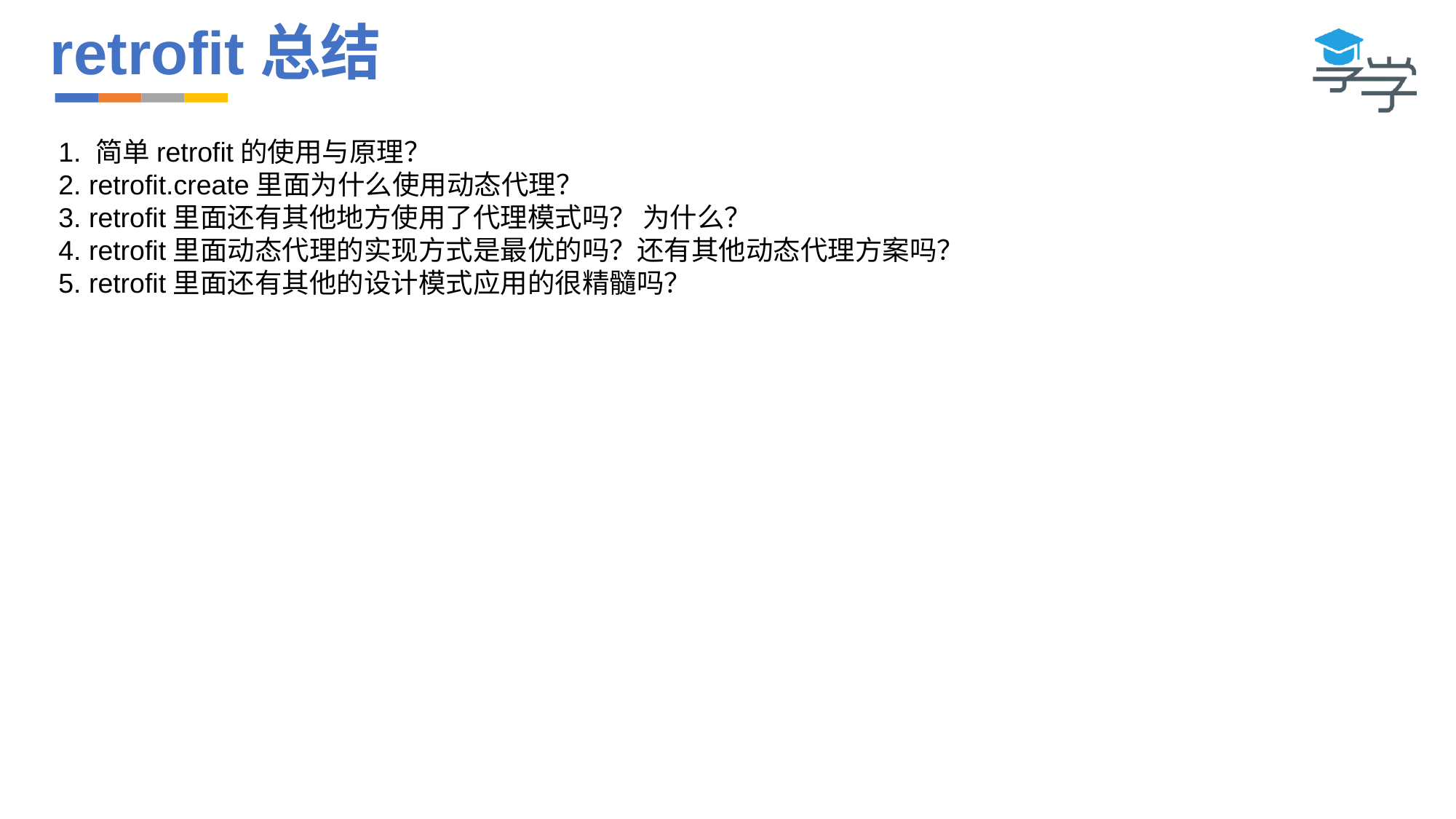

# retrofit总结
1. 简单retrofit的使用与原理？
2. retrofit.create里面为什么使用动态代理？
3. retrofit里面还有其他地方使用了代理模式吗？ 为什么？
4. retrofit里面动态代理的实现方式是最优的吗？还有其他动态代理方案吗？
5. retrofit里面还有其他的设计模式应用的很精髓吗？